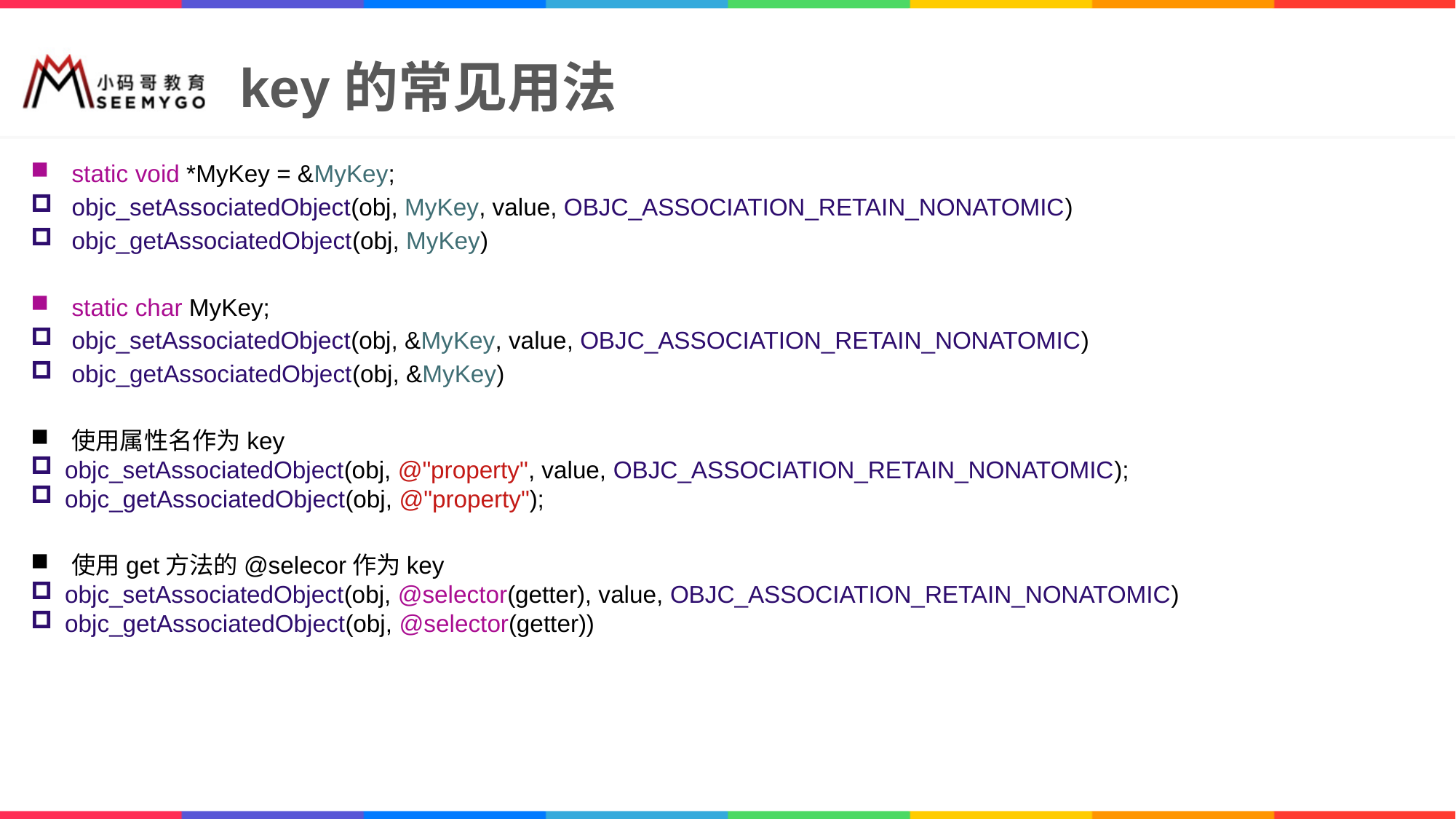

# key的常见用法
static void *MyKey = &MyKey;
objc_setAssociatedObject(obj, MyKey, value, OBJC_ASSOCIATION_RETAIN_NONATOMIC)
objc_getAssociatedObject(obj, MyKey)

static char MyKey;
objc_setAssociatedObject(obj, &MyKey, value, OBJC_ASSOCIATION_RETAIN_NONATOMIC)
objc_getAssociatedObject(obj, &MyKey)

使用属性名作为key
objc_setAssociatedObject(obj, @"property", value, OBJC_ASSOCIATION_RETAIN_NONATOMIC);
objc_getAssociatedObject(obj, @"property");

使用get方法的@selecor作为key
objc_setAssociatedObject(obj, @selector(getter), value, OBJC_ASSOCIATION_RETAIN_NONATOMIC)
objc_getAssociatedObject(obj, @selector(getter))